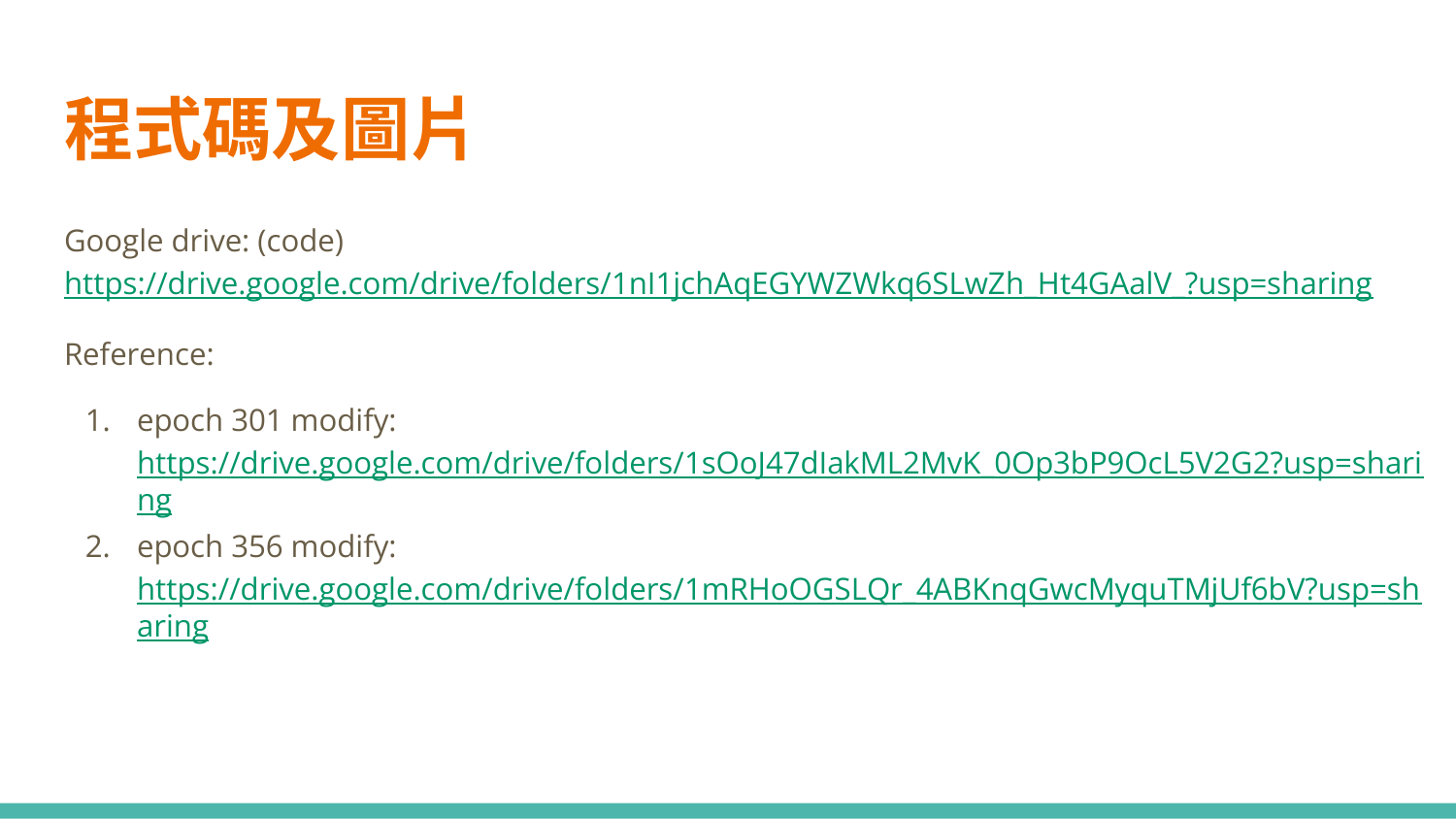

# 程式碼及圖片
Google drive: (code) https://drive.google.com/drive/folders/1nI1jchAqEGYWZWkq6SLwZh_Ht4GAalV_?usp=sharing
Reference:
epoch 301 modify: https://drive.google.com/drive/folders/1sOoJ47dIakML2MvK_0Op3bP9OcL5V2G2?usp=sharing
epoch 356 modify: https://drive.google.com/drive/folders/1mRHoOGSLQr_4ABKnqGwcMyquTMjUf6bV?usp=sharing